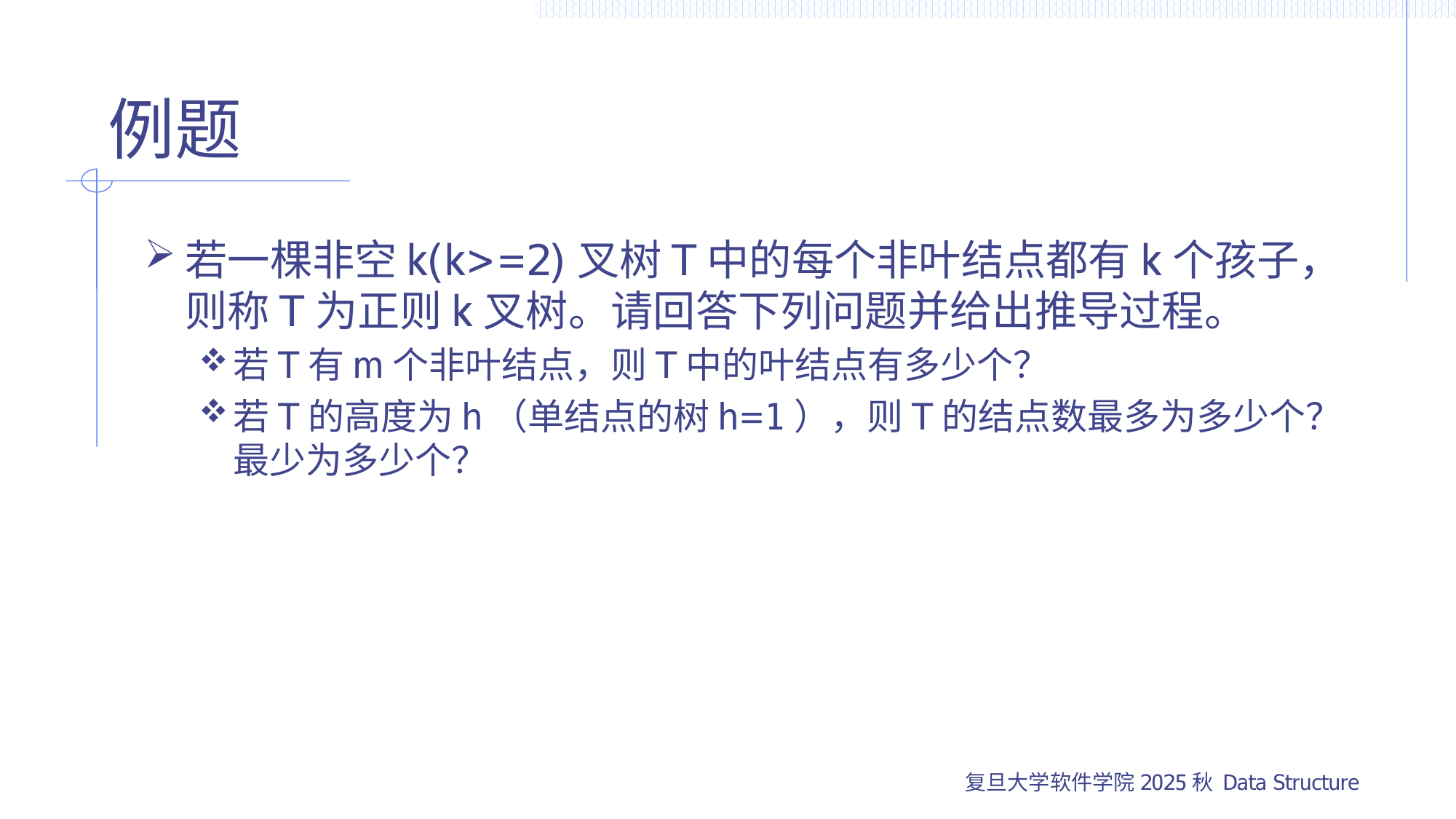

# 例题
若一棵非空k(k>=2)叉树T中的每个非叶结点都有k个孩子，则称T为正则k叉树。请回答下列问题并给出推导过程。
若T有m个非叶结点，则T中的叶结点有多少个？
若T的高度为h（单结点的树h=1），则T的结点数最多为多少个？最少为多少个？